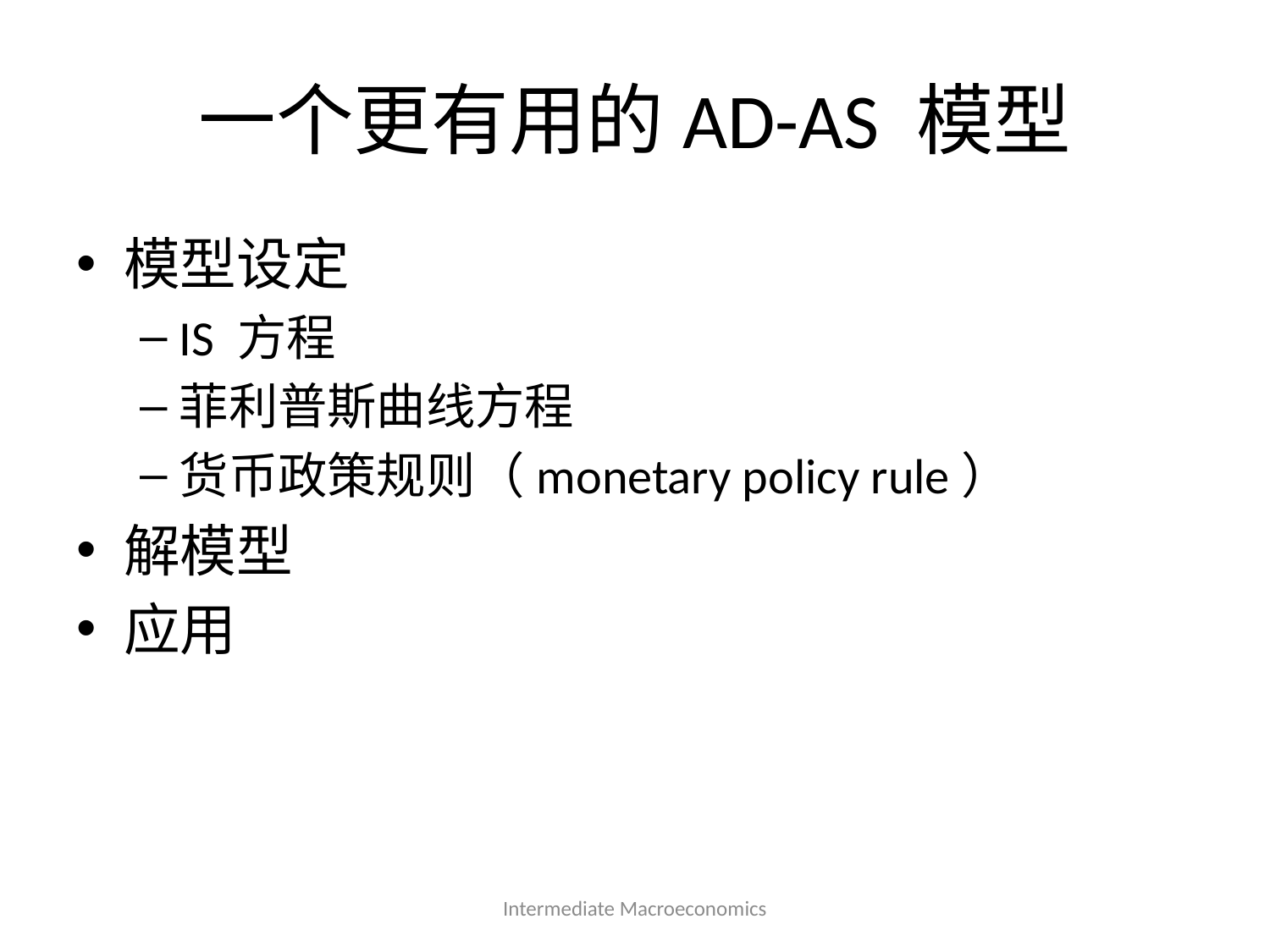

# 一个更有用的AD-AS 模型
模型设定
IS 方程
菲利普斯曲线方程
货币政策规则（monetary policy rule）
解模型
应用
Intermediate Macroeconomics